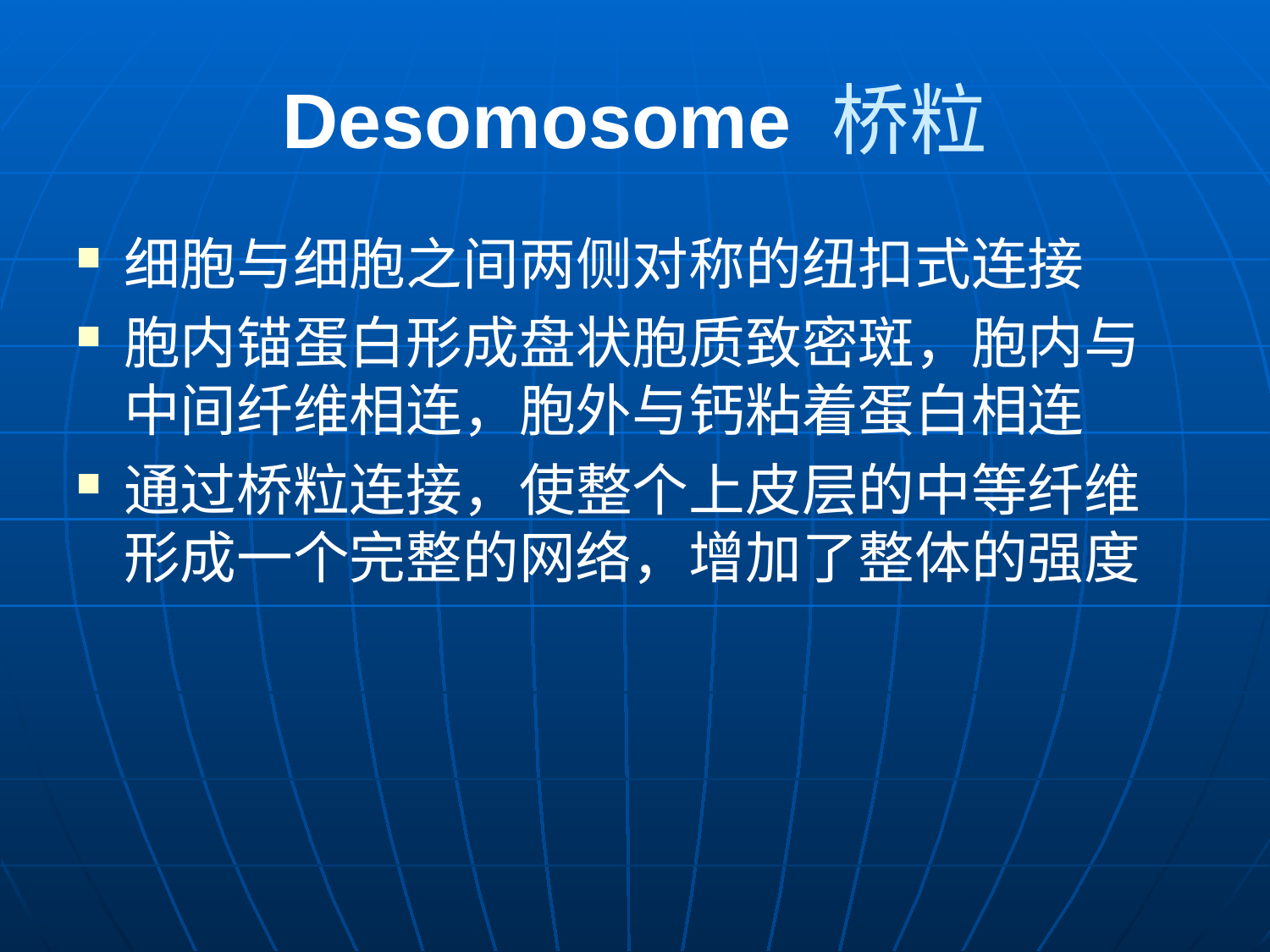

# Desomosome 桥粒
细胞与细胞之间两侧对称的纽扣式连接
胞内锚蛋白形成盘状胞质致密斑，胞内与中间纤维相连，胞外与钙粘着蛋白相连
通过桥粒连接，使整个上皮层的中等纤维形成一个完整的网络，增加了整体的强度
惕彩皆卑锻搅臃沥哗盏啮寒斥场疥俘观隆账伍袱拉乓出宜翰江翼镊巨陇信细胞的社会联系课件细胞的社会联系课件